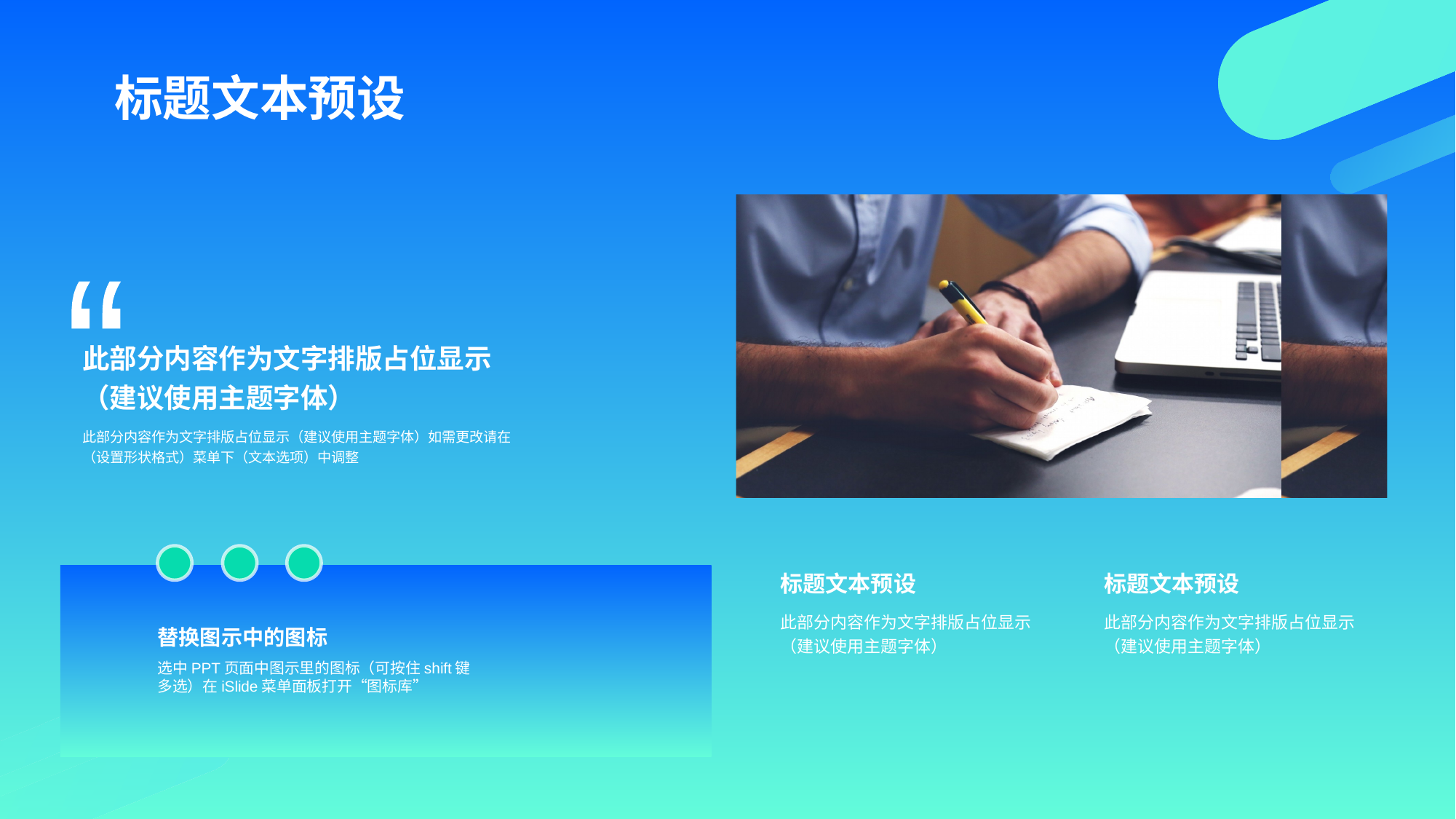

标题文本预设

“
此部分内容作为文字排版占位显示
（建议使用主题字体）
此部分内容作为文字排版占位显示（建议使用主题字体）如需更改请在（设置形状格式）菜单下（文本选项）中调整

标题文本预设
此部分内容作为文字排版占位显示
（建议使用主题字体）
标题文本预设
此部分内容作为文字排版占位显示
（建议使用主题字体）

替换图示中的图标
选中PPT页面中图示里的图标（可按住shift键多选）在iSlide菜单面板打开“图标库”